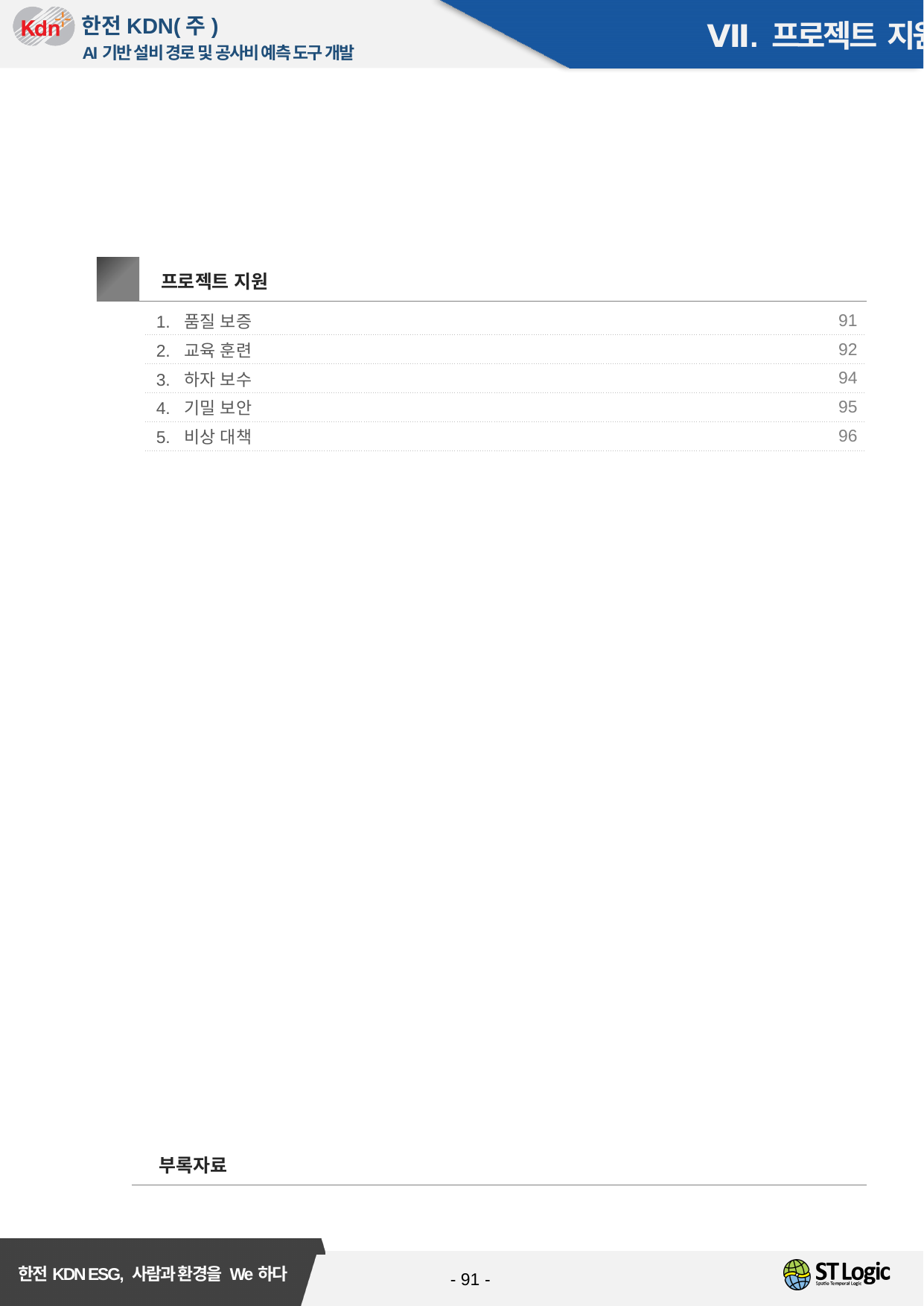

Ⅶ. 프로젝트  지원
Ⅶ
프로젝트 지원
| 1. 품질 보증 | 91 |
| --- | --- |
| 2. 교육 훈련 | 92 |
| 3. 하자 보수 | 94 |
| 4. 기밀 보안 | 95 |
| 5. 비상 대책 | 96 |
부록자료